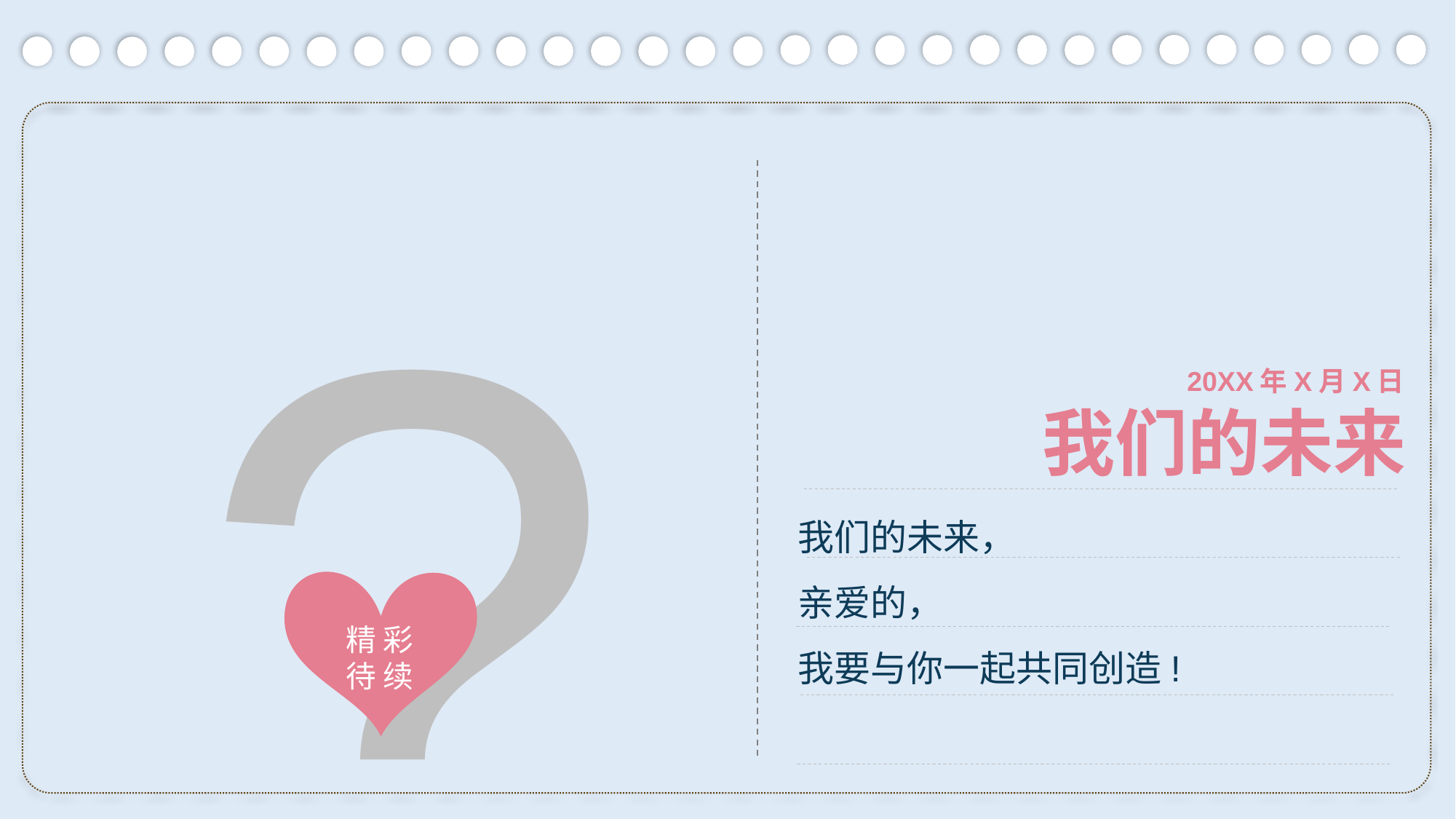

?
20XX年X月X日
我们的未来
我们的未来，
亲爱的，
我要与你一起共同创造!

精 彩
待 续